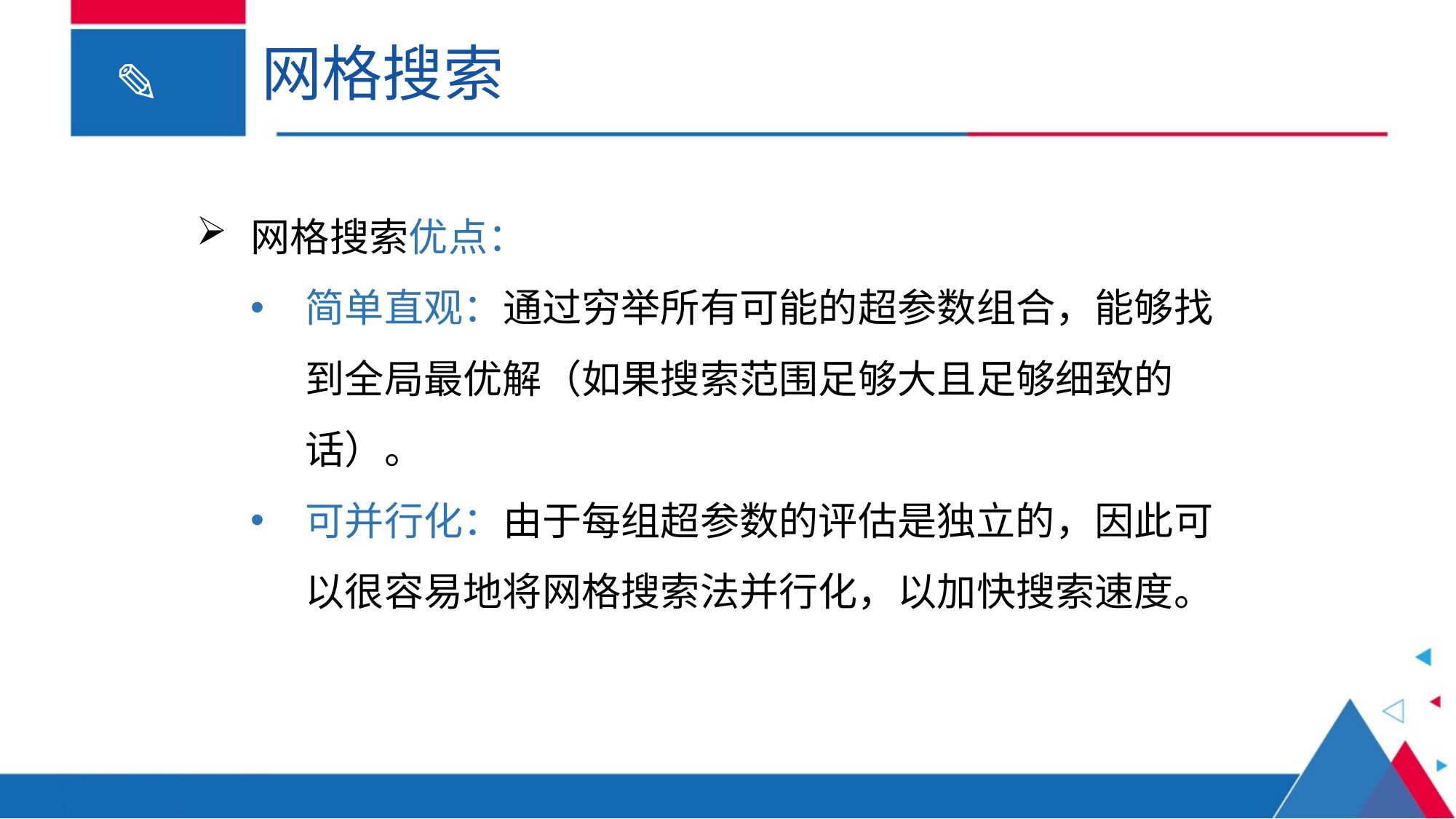

# 网格搜索
网格搜索优点：
简单直观：通过穷举所有可能的超参数组合，能够找到全局最优解（如果搜索范围足够大且足够细致的话）。
可并行化：由于每组超参数的评估是独立的，因此可以很容易地将网格搜索法并行化，以加快搜索速度。